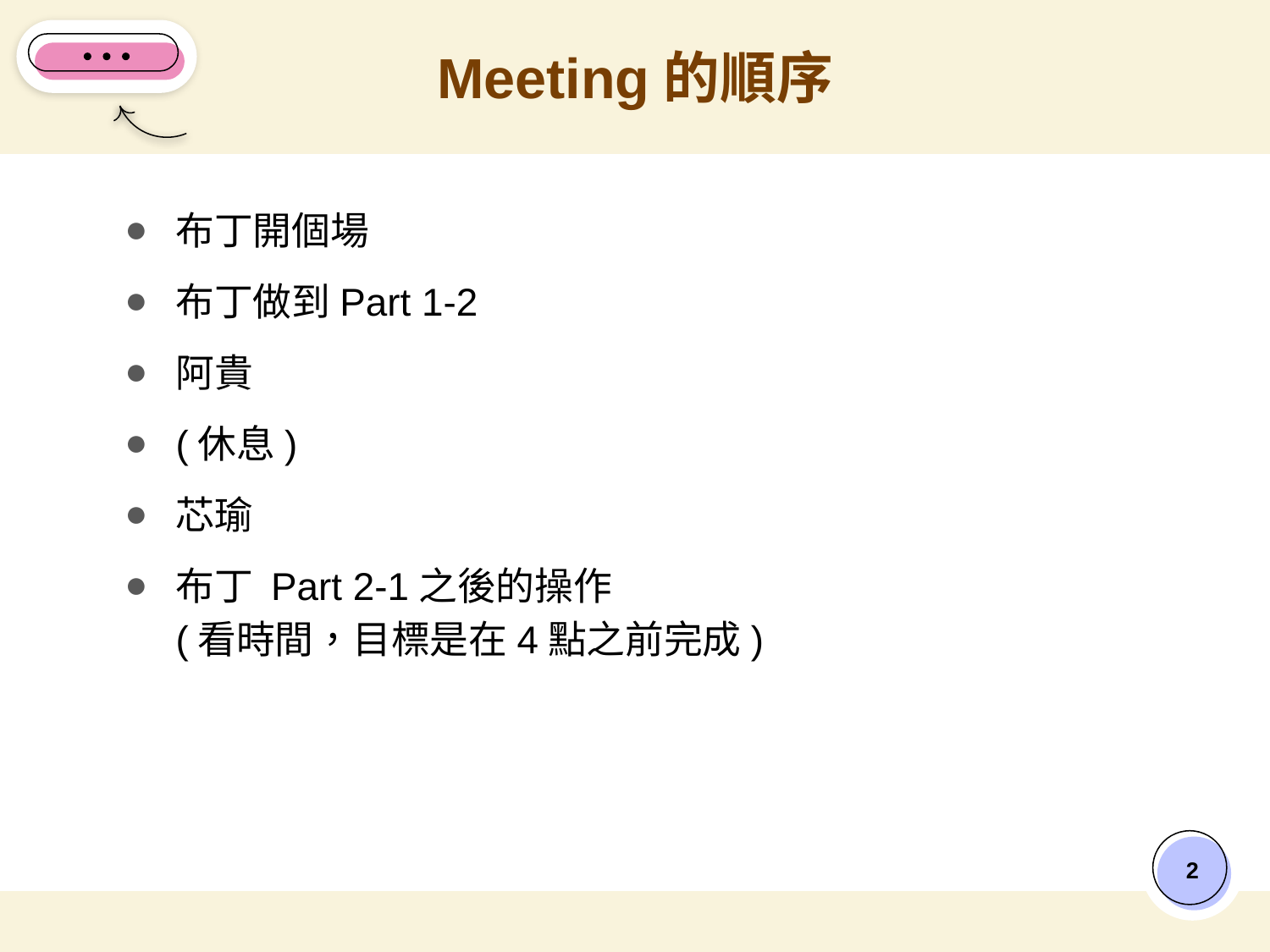

# Meeting的順序
布丁開個場
布丁做到Part 1-2
阿貴
(休息)
芯瑜
布丁 Part 2-1之後的操作
(看時間，目標是在4點之前完成)
2